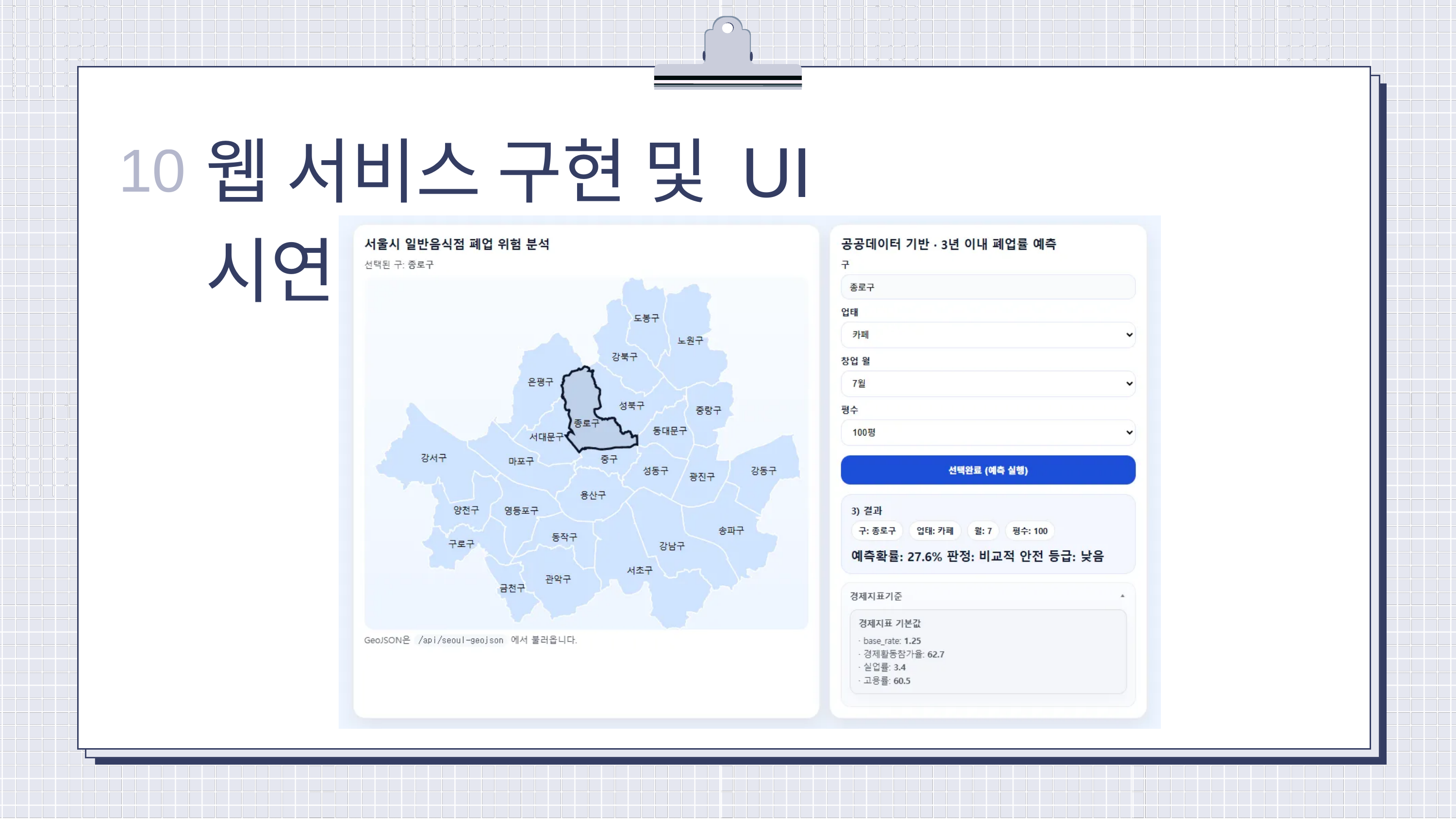

웹 서비스 구현 및 UI 시연
10